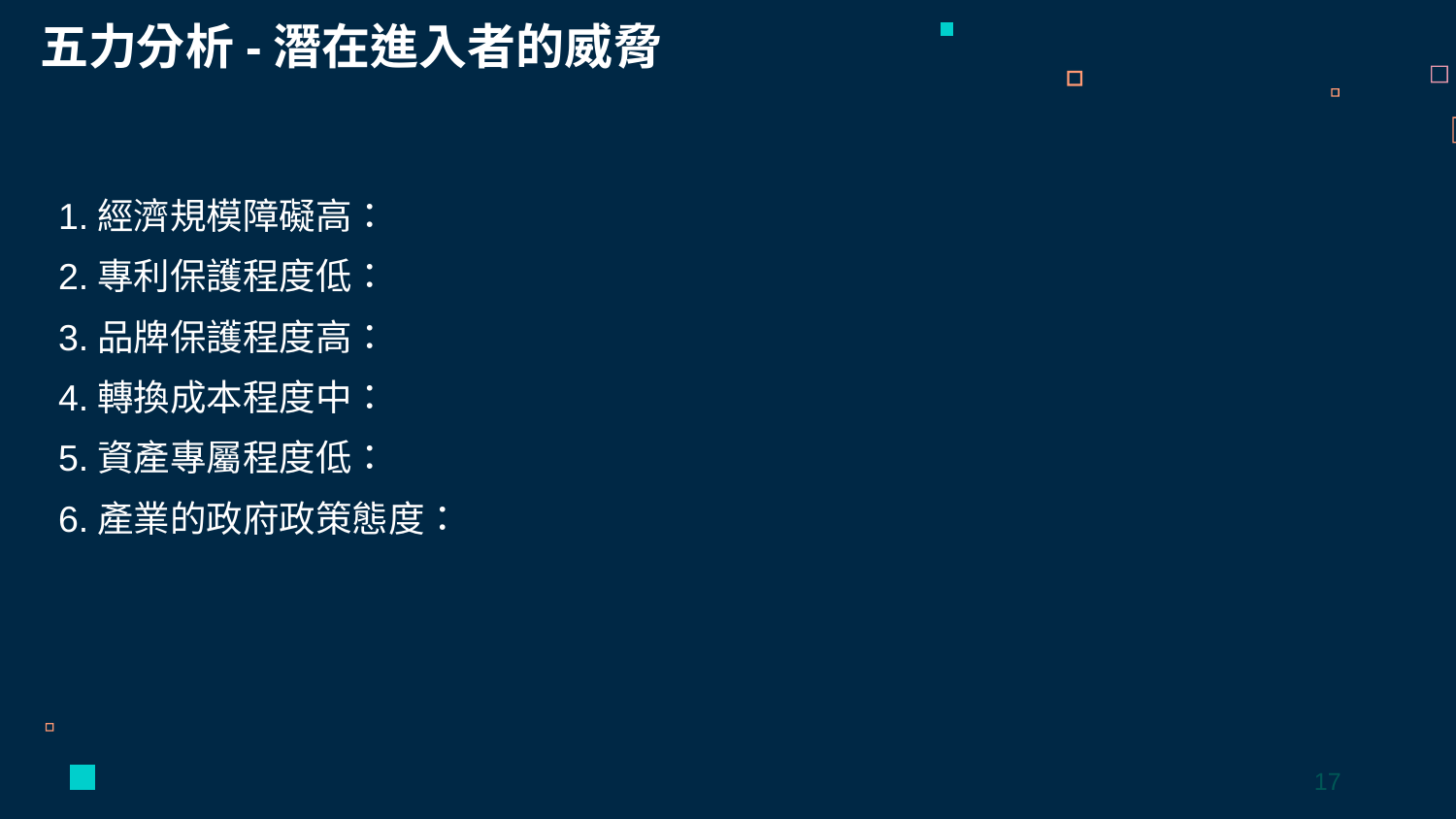

五力分析-潛在進入者的威脅
1.經濟規模障礙高：
2.專利保護程度低：
3.品牌保護程度高：
4.轉換成本程度中：
5.資產專屬程度低：
6.產業的政府政策態度：
17